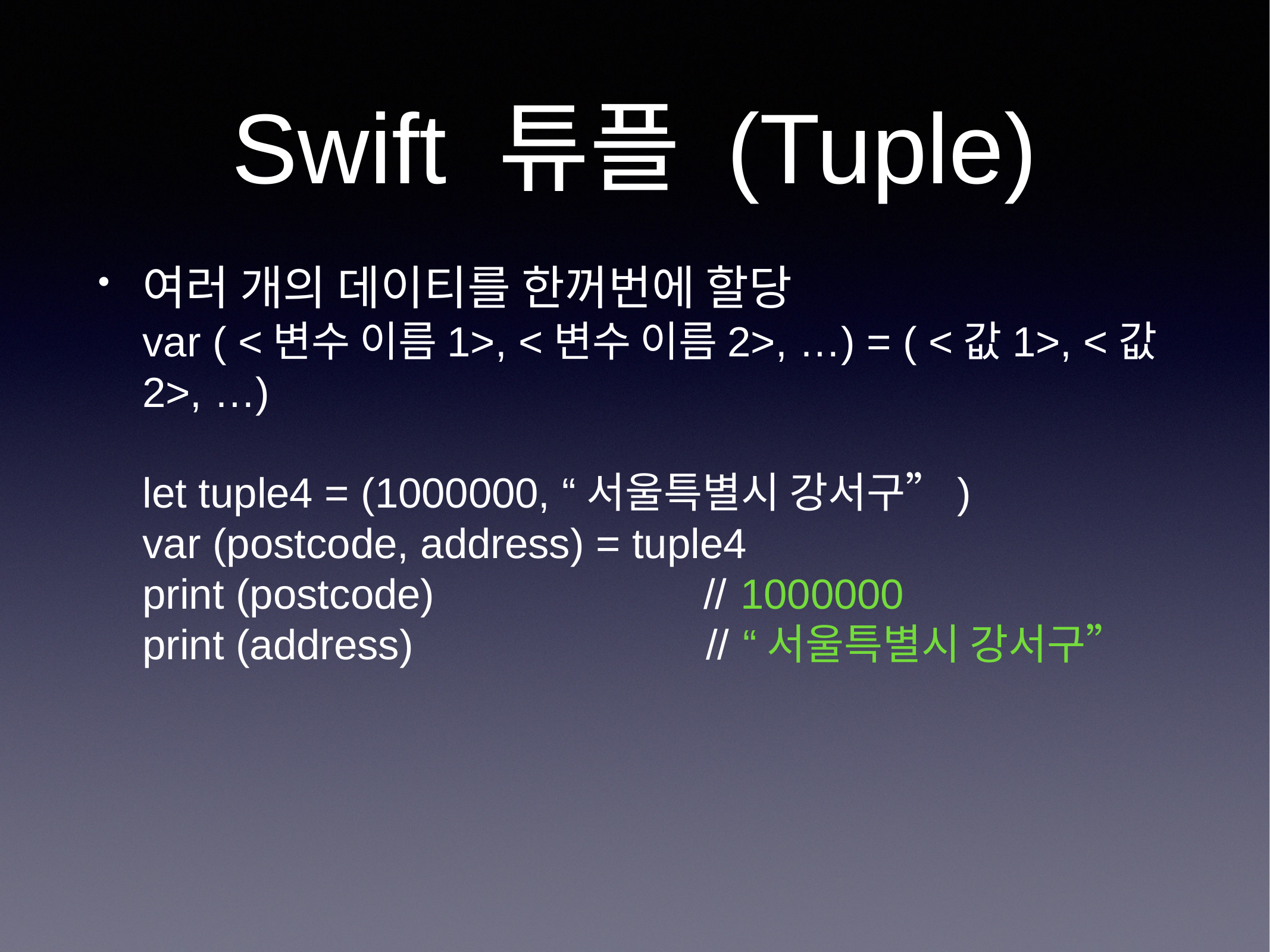

# Swift 튜플 (Tuple)
여러 개의 데이티를 한꺼번에 할당
var ( <변수 이름1>, <변수 이름2>, …) = ( <값1>, <값2>, …)
let tuple4 = (1000000, “서울특별시 강서구”)
var (postcode, address) = tuple4
print (postcode)                       // 1000000
print (address)                         // “서울특별시 강서구”